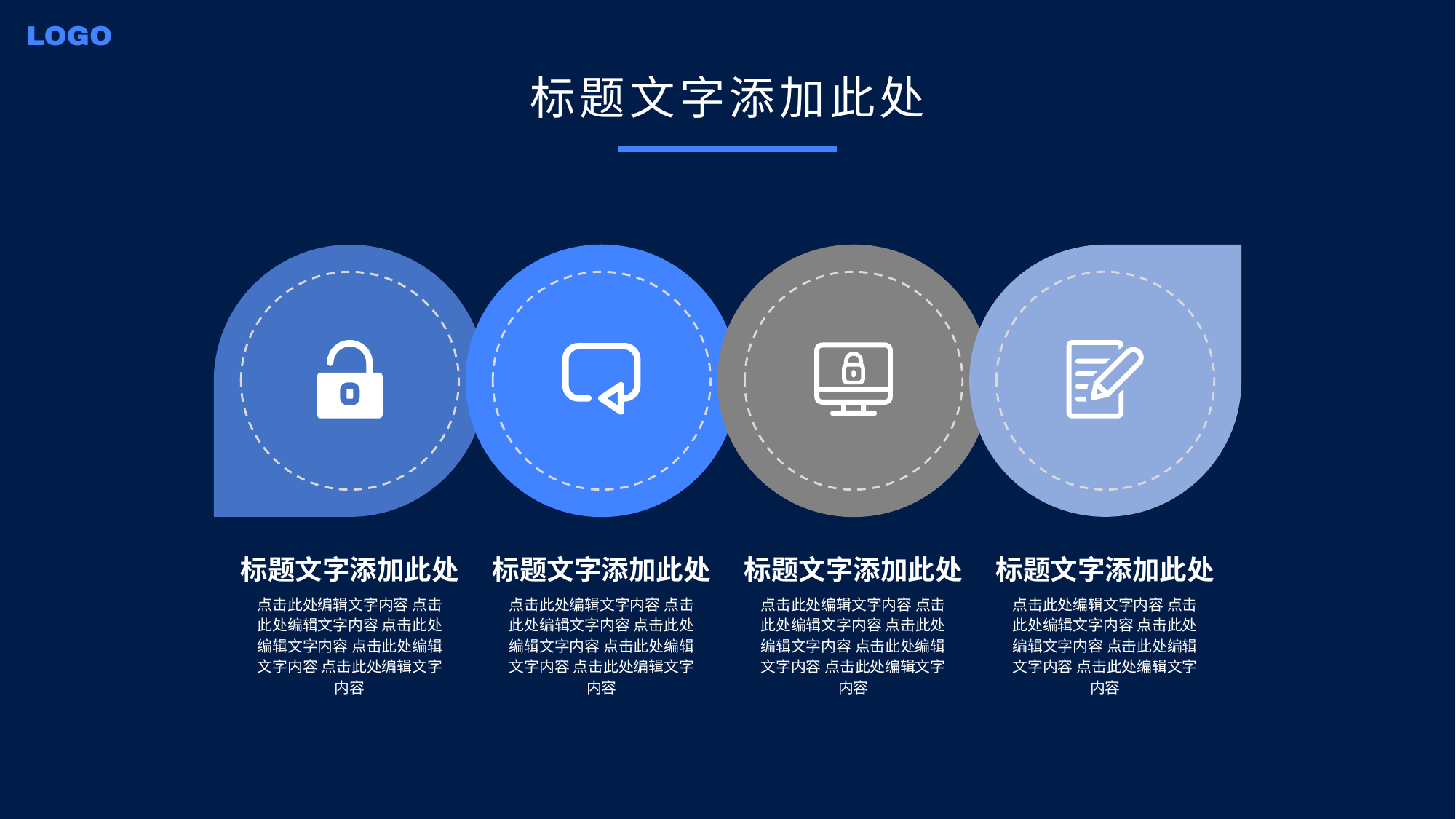

LOGO
标题文字添加此处

标题文字添加此处
点击此处编辑文字内容 点击此处编辑文字内容 点击此处编辑文字内容 点击此处编辑文字内容 点击此处编辑文字内容
标题文字添加此处
点击此处编辑文字内容 点击此处编辑文字内容 点击此处编辑文字内容 点击此处编辑文字内容 点击此处编辑文字内容
标题文字添加此处
点击此处编辑文字内容 点击此处编辑文字内容 点击此处编辑文字内容 点击此处编辑文字内容 点击此处编辑文字内容
标题文字添加此处
点击此处编辑文字内容 点击此处编辑文字内容 点击此处编辑文字内容 点击此处编辑文字内容 点击此处编辑文字内容